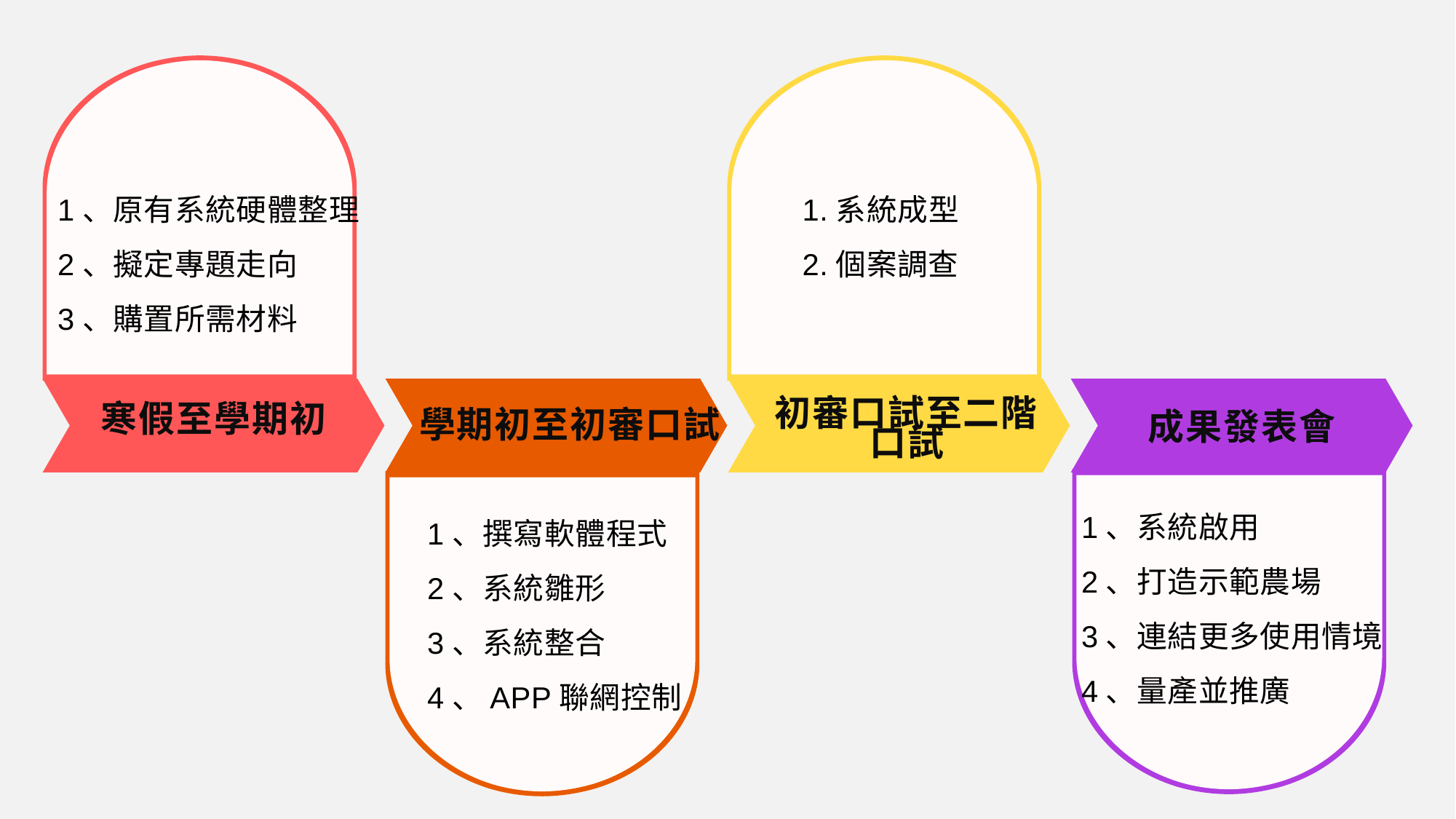

1、原有系統硬體整理​
2、擬定專題走向​
3、購置所需材料

1.系統成型
2.個案調查
初審口試至二階口試
寒假至學期初
學期初至初審口試
成果發表會
1、系統啟用
2、打造示範​農場
3、連結更多使用情境​
4、量產並推廣

1、撰寫軟體程式​
2、系統雛形
3、系統整合
4、APP聯網控制